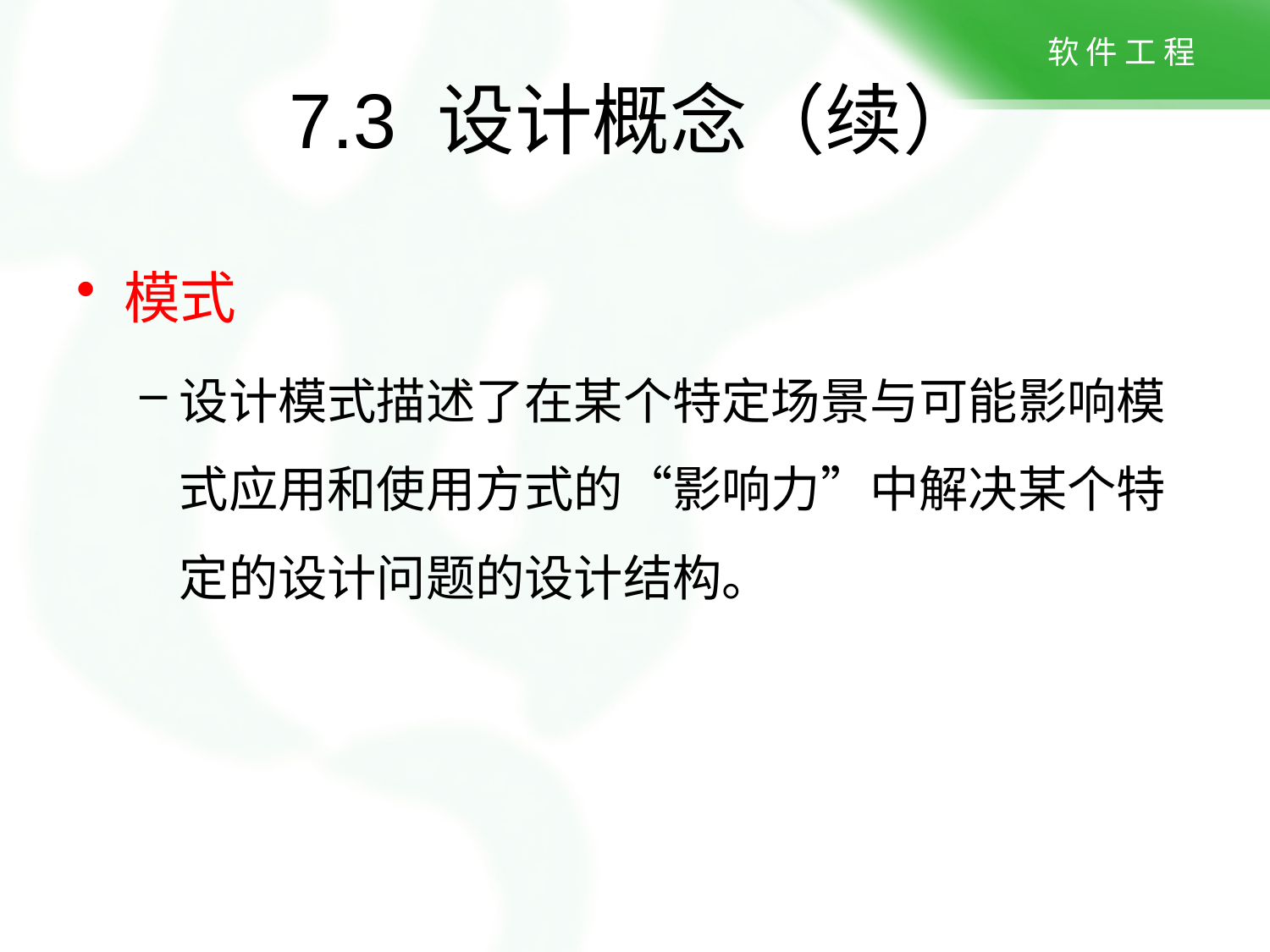

7.3 设计概念（续）
模式
设计模式描述了在某个特定场景与可能影响模式应用和使用方式的“影响力”中解决某个特定的设计问题的设计结构。